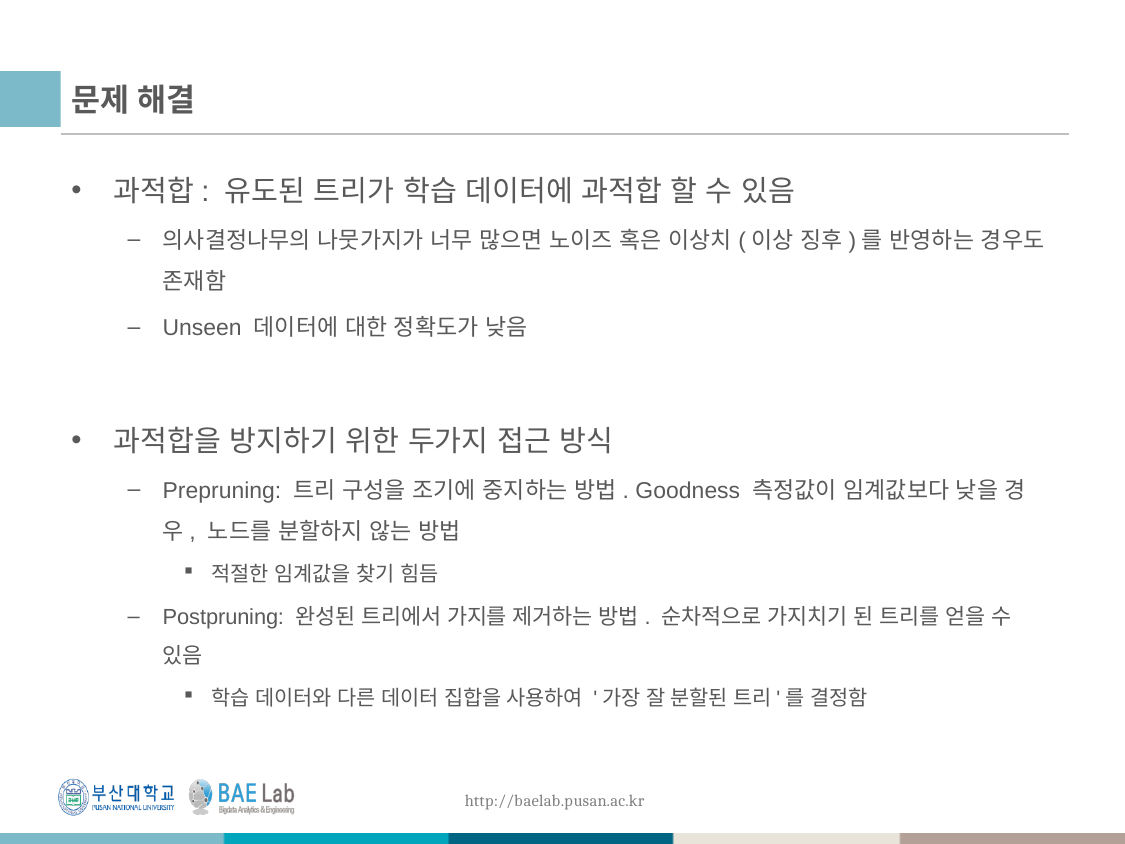

# 문제 해결
과적합: 유도된 트리가 학습 데이터에 과적합 할 수 있음
의사결정나무의 나뭇가지가 너무 많으면 노이즈 혹은 이상치(이상 징후)를 반영하는 경우도 존재함
Unseen 데이터에 대한 정확도가 낮음

과적합을 방지하기 위한 두가지 접근 방식
Prepruning: 트리 구성을 조기에 중지하는 방법. Goodness 측정값이 임계값보다 낮을 경우, 노드를 분할하지 않는 방법
적절한 임계값을 찾기 힘듬
Postpruning: 완성된 트리에서 가지를 제거하는 방법. 순차적으로 가지치기 된 트리를 얻을 수 있음
학습 데이터와 다른 데이터 집합을 사용하여 '가장 잘 분할된 트리'를 결정함